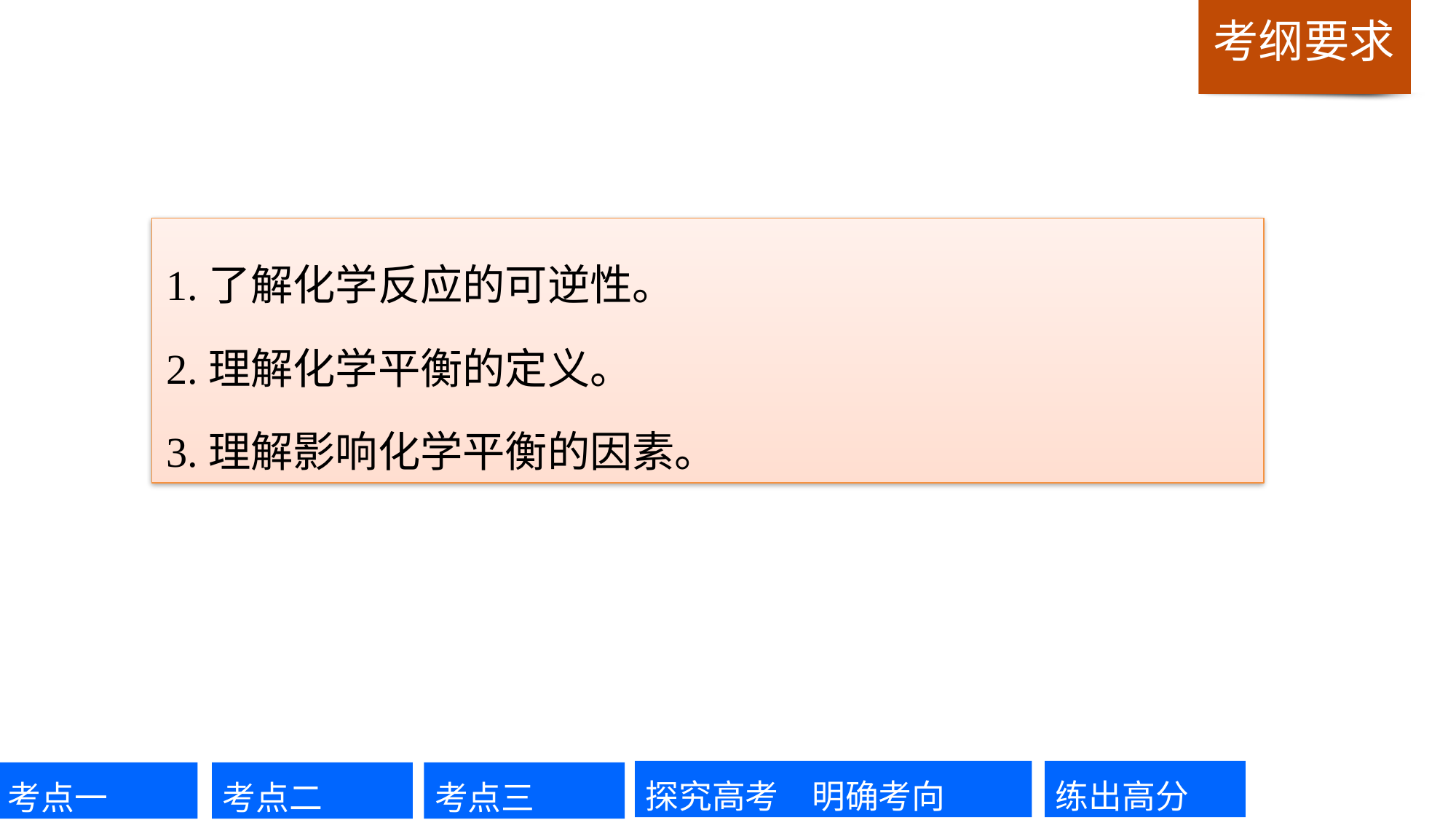

1.了解化学反应的可逆性。
2.理解化学平衡的定义。
3.理解影响化学平衡的因素。
探究高考　明确考向
练出高分
考点一
考点二
考点三